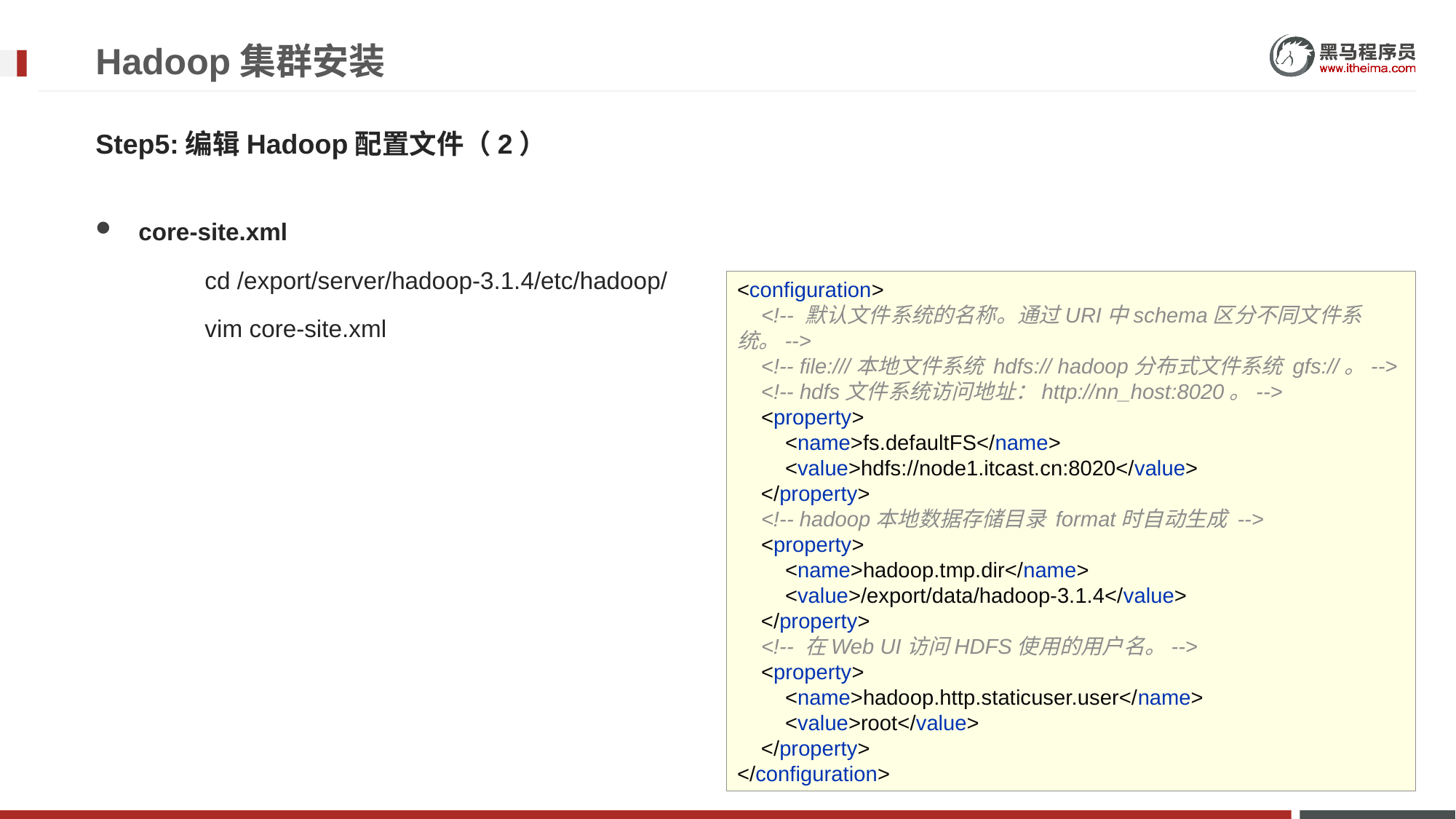

# Hadoop集群安装
Step5:编辑Hadoop配置文件（2）
core-site.xml
	cd /export/server/hadoop-3.1.4/etc/hadoop/
	vim core-site.xml

<configuration>
    <!-- 默认文件系统的名称。通过URI中schema区分不同文件系统。-->
    <!-- file:///本地文件系统 hdfs:// hadoop分布式文件系统 gfs://。-->
    <!-- hdfs文件系统访问地址：http://nn_host:8020。-->
    <property>
        <name>fs.defaultFS</name>
        <value>hdfs://node1.itcast.cn:8020</value>
    </property>
    <!-- hadoop本地数据存储目录 format时自动生成 -->
    <property>
        <name>hadoop.tmp.dir</name>
        <value>/export/data/hadoop-3.1.4</value>
    </property>
    <!-- 在Web UI访问HDFS使用的用户名。-->
    <property>
        <name>hadoop.http.staticuser.user</name>
        <value>root</value>
    </property>
</configuration>